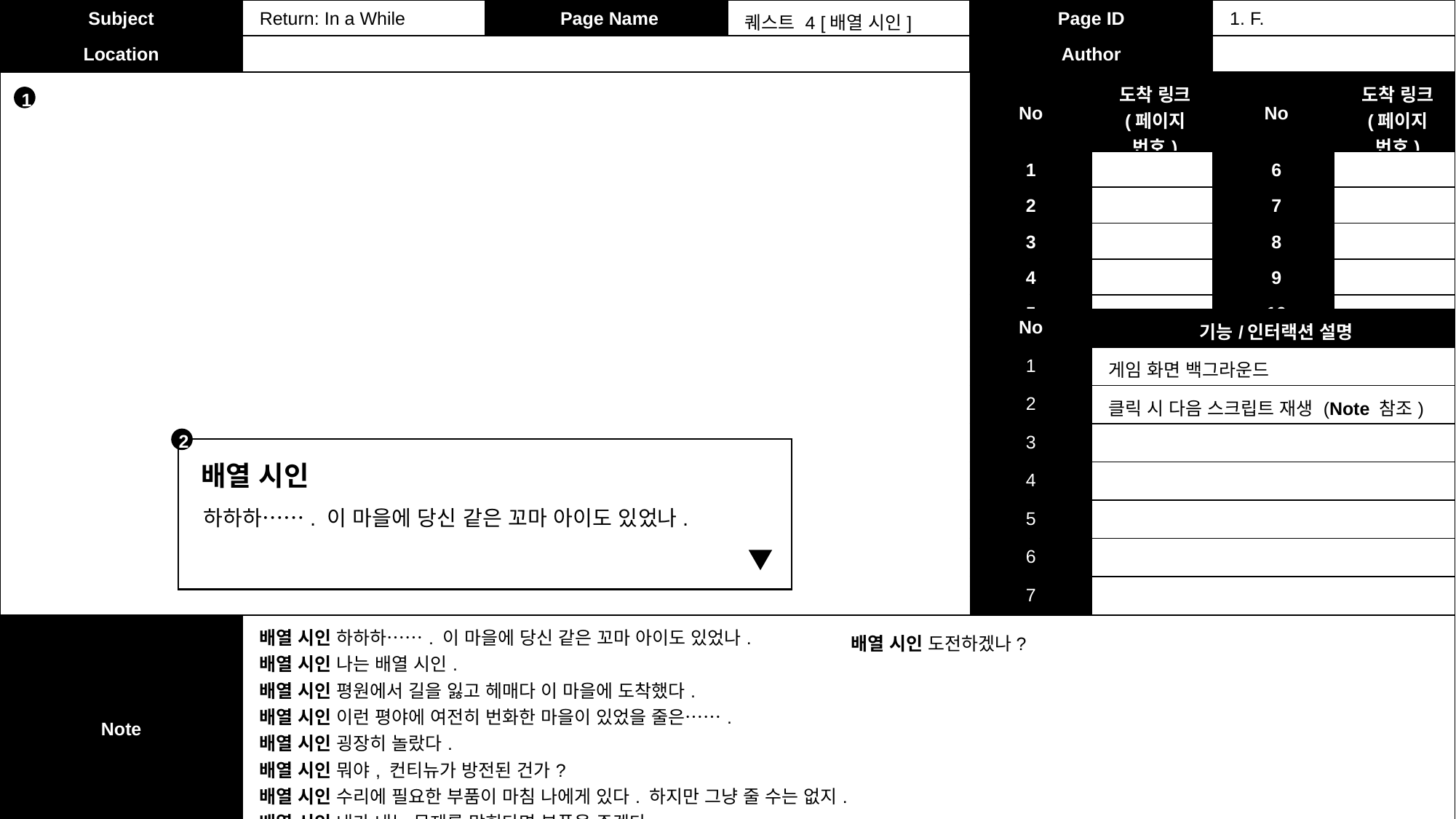

| Subject | Return: In a While | Page Name | 퀘스트 4 [배열 시인] | Page ID | 1. F. |
| --- | --- | --- | --- | --- | --- |
| Location |  |  |  | Author |  |
| No | 도착 링크 (페이지 번호) | No | 도착 링크 (페이지 번호) |
| --- | --- | --- | --- |
| 1 |  | 6 |  |
| 2 |  | 7 |  |
| 3 |  | 8 |  |
| 4 |  | 9 |  |
| 5 |  | 10 |  |
1
| No | 기능/인터랙션 설명 |
| --- | --- |
| 1 | 게임 화면 백그라운드 |
| 2 | 클릭 시 다음 스크립트 재생 (Note 참조) |
| 3 |  |
| 4 |  |
| 5 |  |
| 6 |  |
| 7 |  |
2

배열 시인
하하하……. 이 마을에 당신 같은 꼬마 아이도 있었나.

| Note | 배열 시인 하하하……. 이 마을에 당신 같은 꼬마 아이도 있었나. 배열 시인 나는 배열 시인. 배열 시인 평원에서 길을 잃고 헤매다 이 마을에 도착했다. 배열 시인 이런 평야에 여전히 번화한 마을이 있었을 줄은……. 배열 시인 굉장히 놀랐다. 배열 시인 뭐야, 컨티뉴가 방전된 건가? 배열 시인 수리에 필요한 부품이 마침 나에게 있다. 하지만 그냥 줄 수는 없지. 배열 시인 내가 내는 문제를 맞힌다면 부품을 주겠다. |
| --- | --- |
배열 시인 도전하겠나?